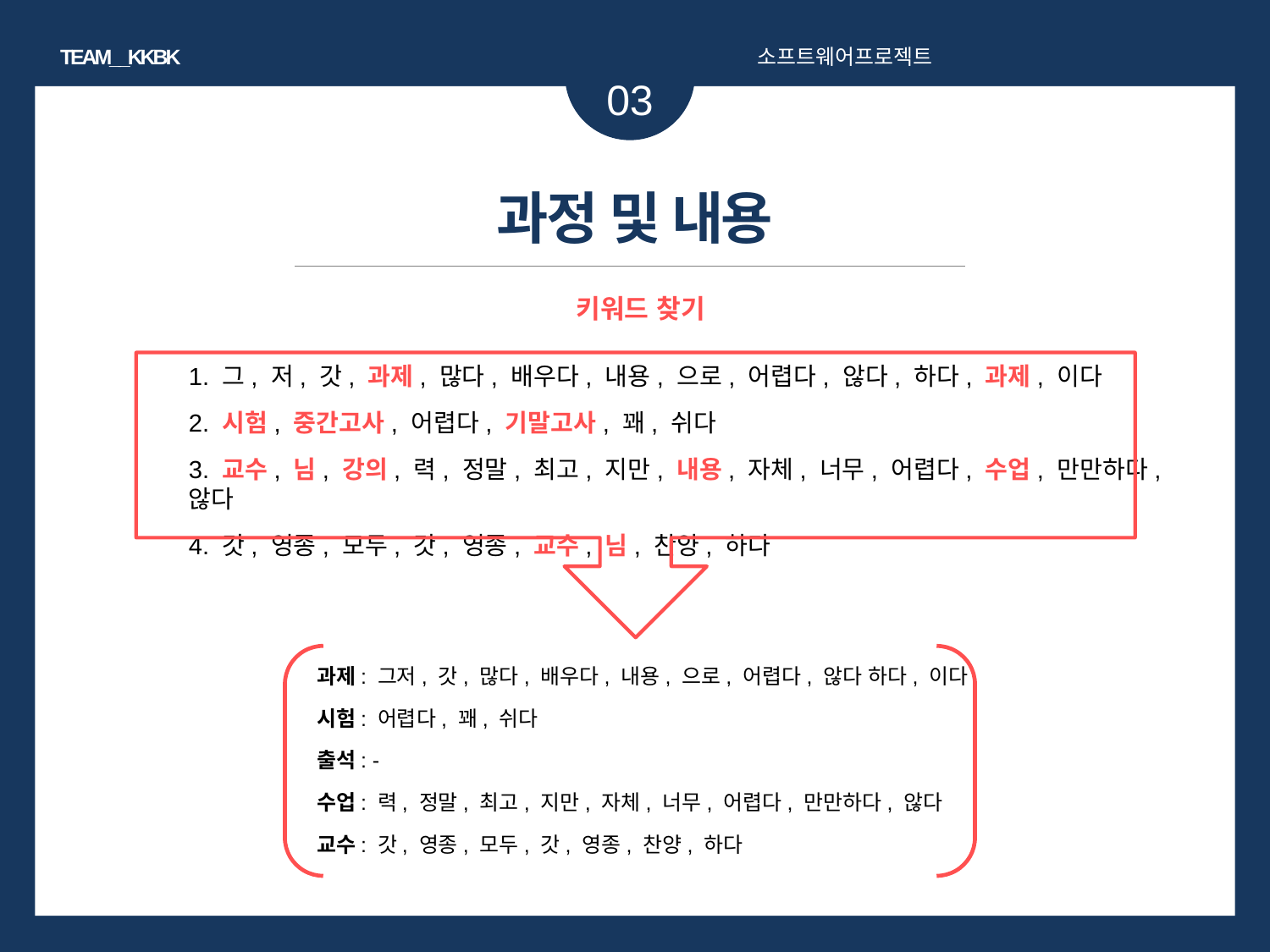

TEAM__KKBK
소프트웨어프로젝트
03

과정 및 내용
키워드 찾기

소제목
1. 그, 저, 갓, 과제, 많다, 배우다, 내용, 으로, 어렵다, 않다, 하다, 과제, 이다

2. 시험, 중간고사, 어렵다, 기말고사, 꽤, 쉬다

3. 교수, 님, 강의, 력, 정말, 최고, 지만, 내용, 자체, 너무, 어렵다, 수업, 만만하다, 않다
4. 갓, 영종, 모두, 갓, 영종, 교수, 님, 찬양, 하다

과제: 그저, 갓, 많다, 배우다, 내용, 으로, 어렵다, 않다 하다, 이다

시험: 어렵다, 꽤, 쉬다

출석: -

수업: 력, 정말, 최고, 지만, 자체, 너무, 어렵다, 만만하다, 않다

교수: 갓, 영종, 모두, 갓, 영종, 찬양, 하다